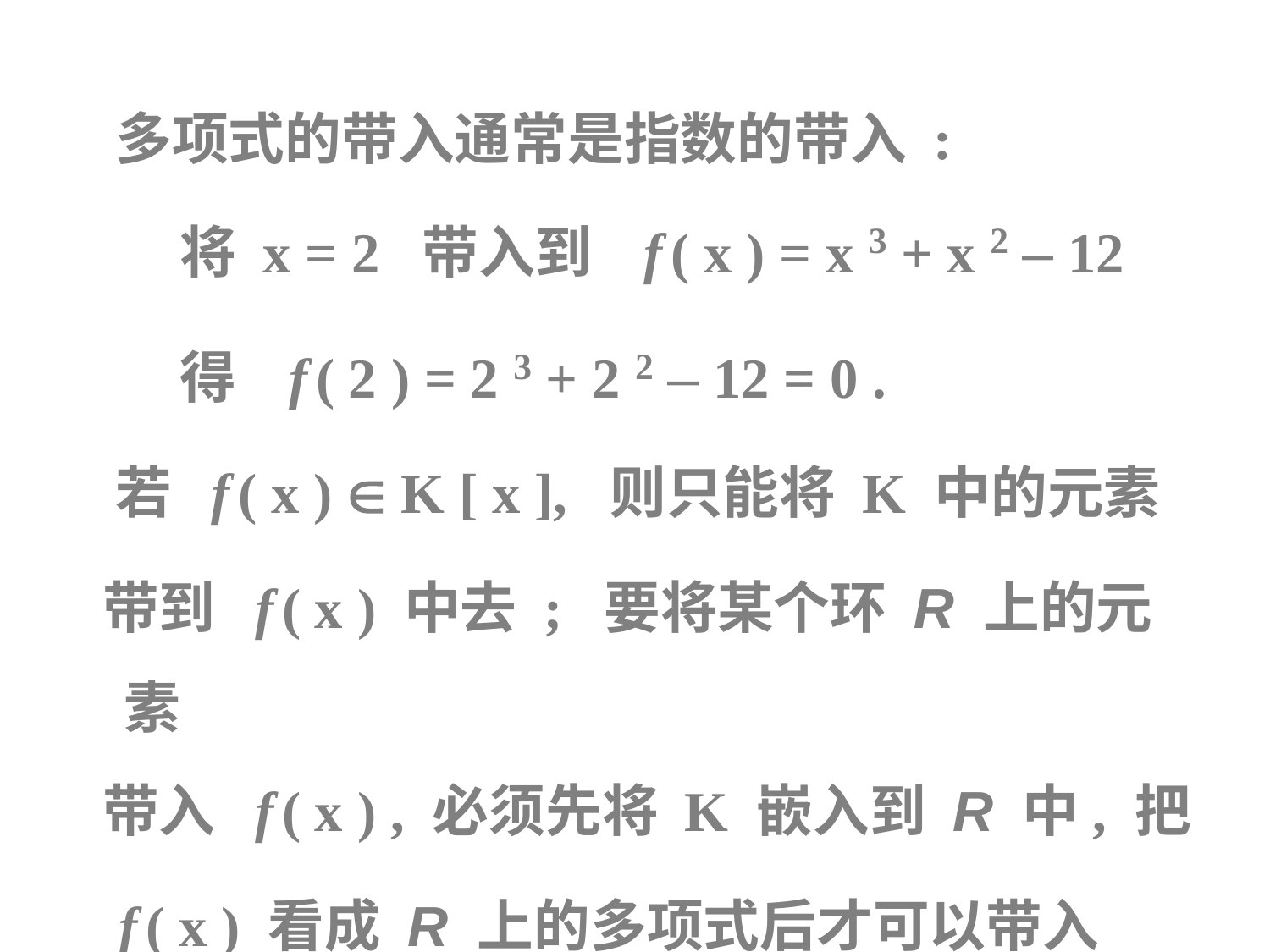

多项式的带入通常是指数的带入 :
       将 x = 2  带入到   f ( x ) = x 3 + x 2 – 12
       得   f ( 2 ) = 2 3 + 2 2 – 12 = 0 .
  若  f ( x ) ∈ K [ x ],  则只能将 K 中的元素
 带到  f ( x ) 中去 ;  要将某个环 R 上的元素
 带入  f ( x ) , 必须先将 K 嵌入到 R 中, 把
   f ( x ) 看成 R 上的多项式后才可以带入